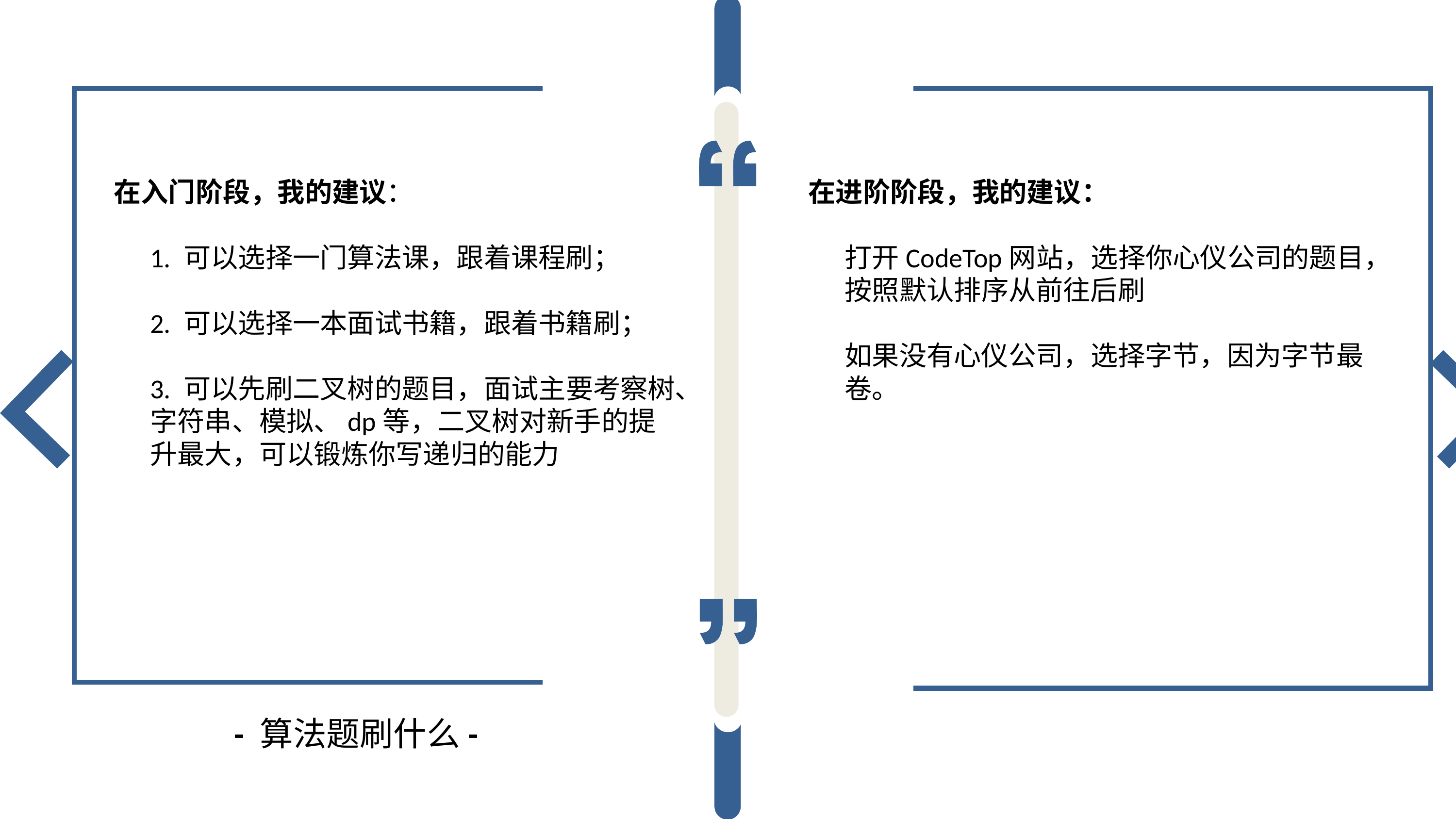

在进阶阶段，我的建议：

打开CodeTop网站，选择你心仪公司的题目，按照默认排序从前往后刷

如果没有心仪公司，选择字节，因为字节最卷。

在入门阶段，我的建议：

1. 可以选择一门算法课，跟着课程刷；

2. 可以选择一本面试书籍，跟着书籍刷；

3. 可以先刷二叉树的题目，面试主要考察树、字符串、模拟、dp等，二叉树对新手的提升最大，可以锻炼你写递归的能力

- 算法题刷什么-